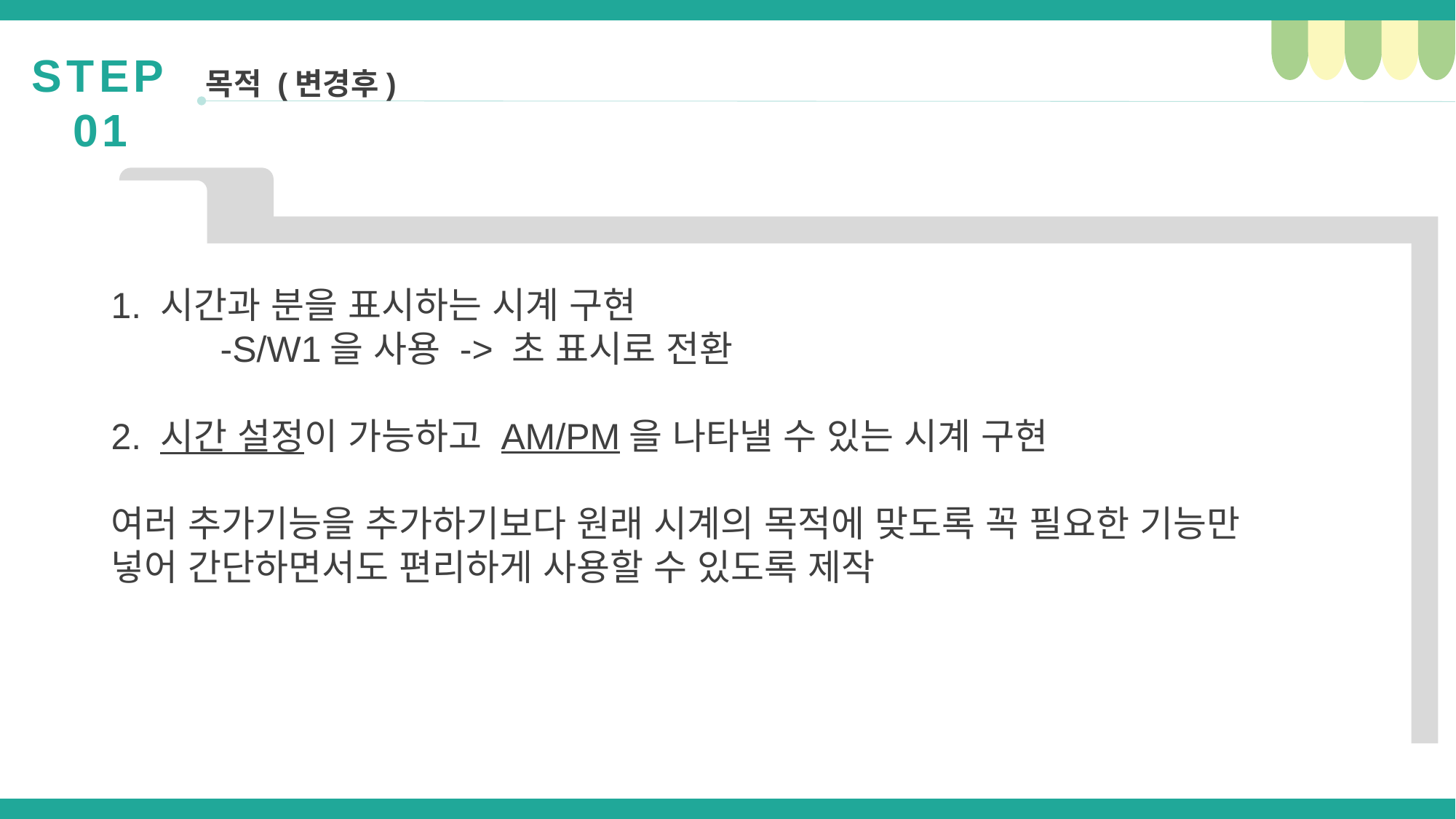

STEP 01
목적 (변경후)

1. 시간과 분을 표시하는 시계 구현
	-S/W1을 사용 -> 초 표시로 전환

2. 시간 설정이 가능하고 AM/PM을 나타낼 수 있는 시계 구현

여러 추가기능을 추가하기보다 원래 시계의 목적에 맞도록 꼭 필요한 기능만 넣어 간단하면서도 편리하게 사용할 수 있도록 제작